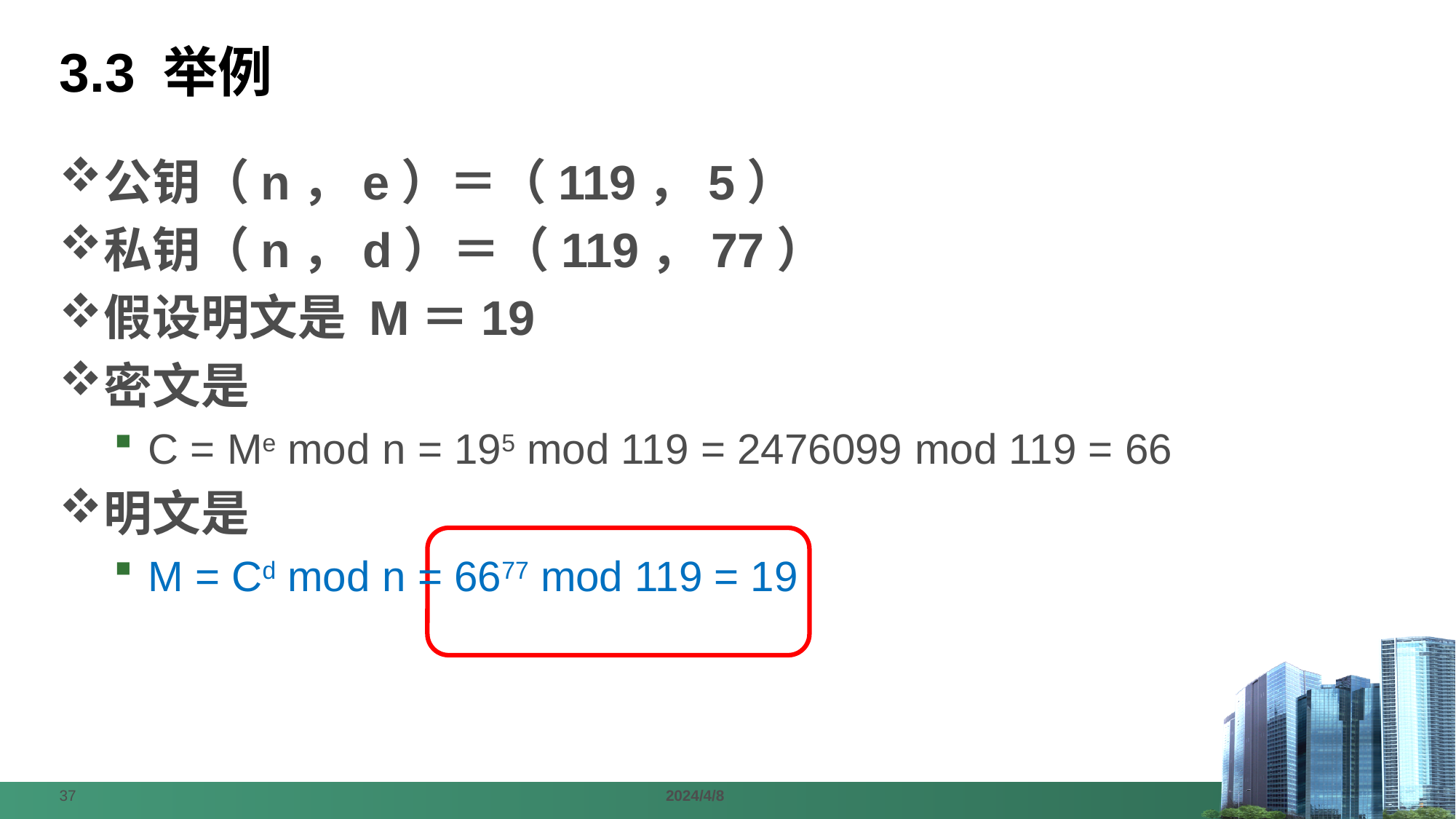

# 3.3 举例
公钥（n，e）＝（119，5）
私钥（n，d）＝（119，77）
假设明文是 M＝19
密文是
C = Me mod n = 195 mod 119 = 2476099 mod 119 = 66
明文是
M = Cd mod n = 6677 mod 119 = 19

37
2024/4/8